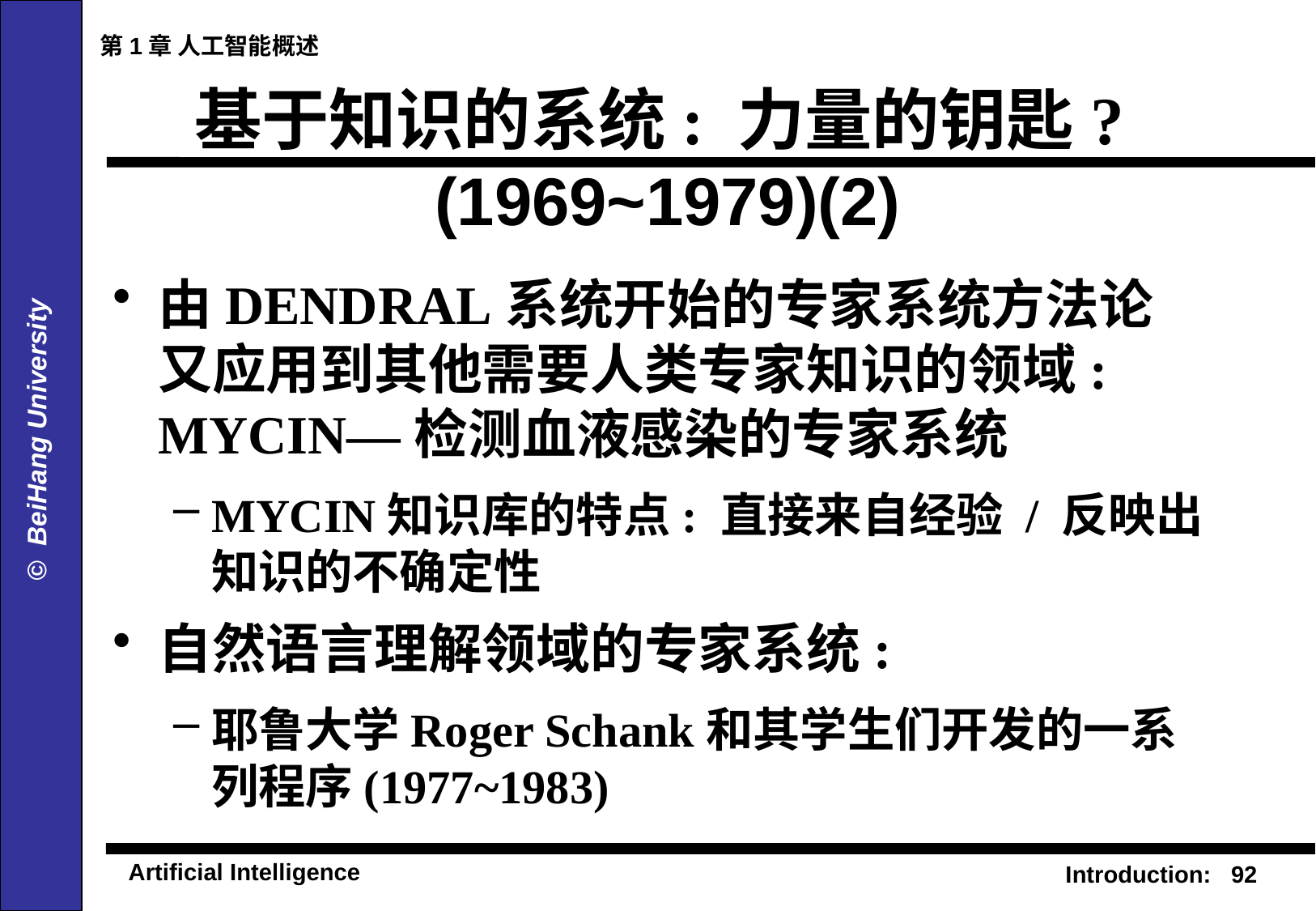

第1章 人工智能概述
# 基于知识的系统: 力量的钥匙? (1969~1979)(2)
由DENDRAL系统开始的专家系统方法论又应用到其他需要人类专家知识的领域: MYCIN—检测血液感染的专家系统
MYCIN知识库的特点: 直接来自经验 / 反映出知识的不确定性
自然语言理解领域的专家系统:
耶鲁大学Roger Schank和其学生们开发的一系列程序(1977~1983)